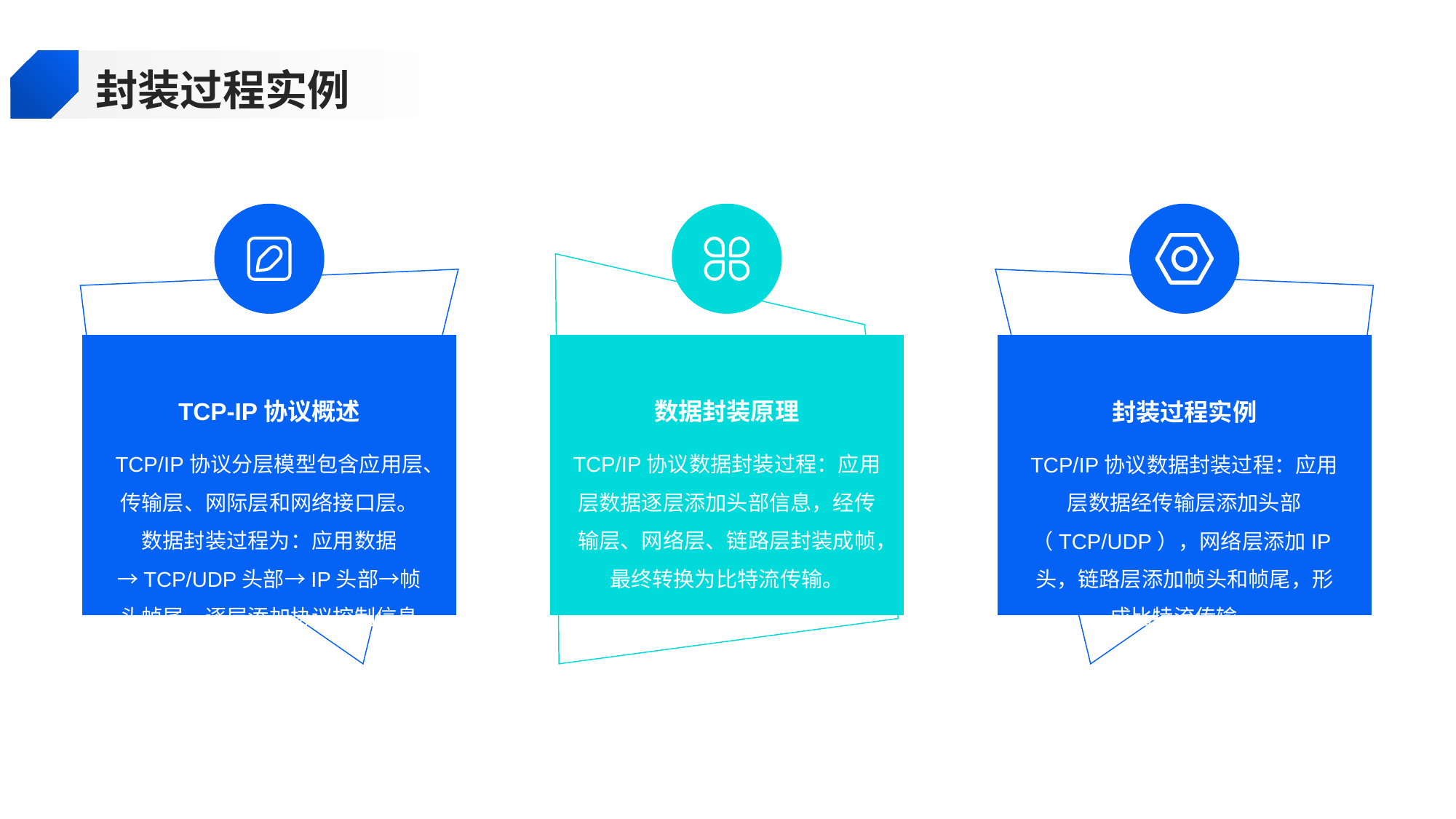

封装过程实例

TCP-IP协议概述
数据封装原理
封装过程实例
TCP/IP协议分层模型包含应用层、传输层、网际层和网络接口层。数据封装过程为：应用数据→TCP/UDP头部→IP头部→帧头帧尾，逐层添加协议控制信息。
TCP/IP协议数据封装过程：应用层数据逐层添加头部信息，经传输层、网络层、链路层封装成帧，最终转换为比特流传输。
TCP/IP协议数据封装过程：应用层数据经传输层添加头部（TCP/UDP），网络层添加IP头，链路层添加帧头和帧尾，形成比特流传输。